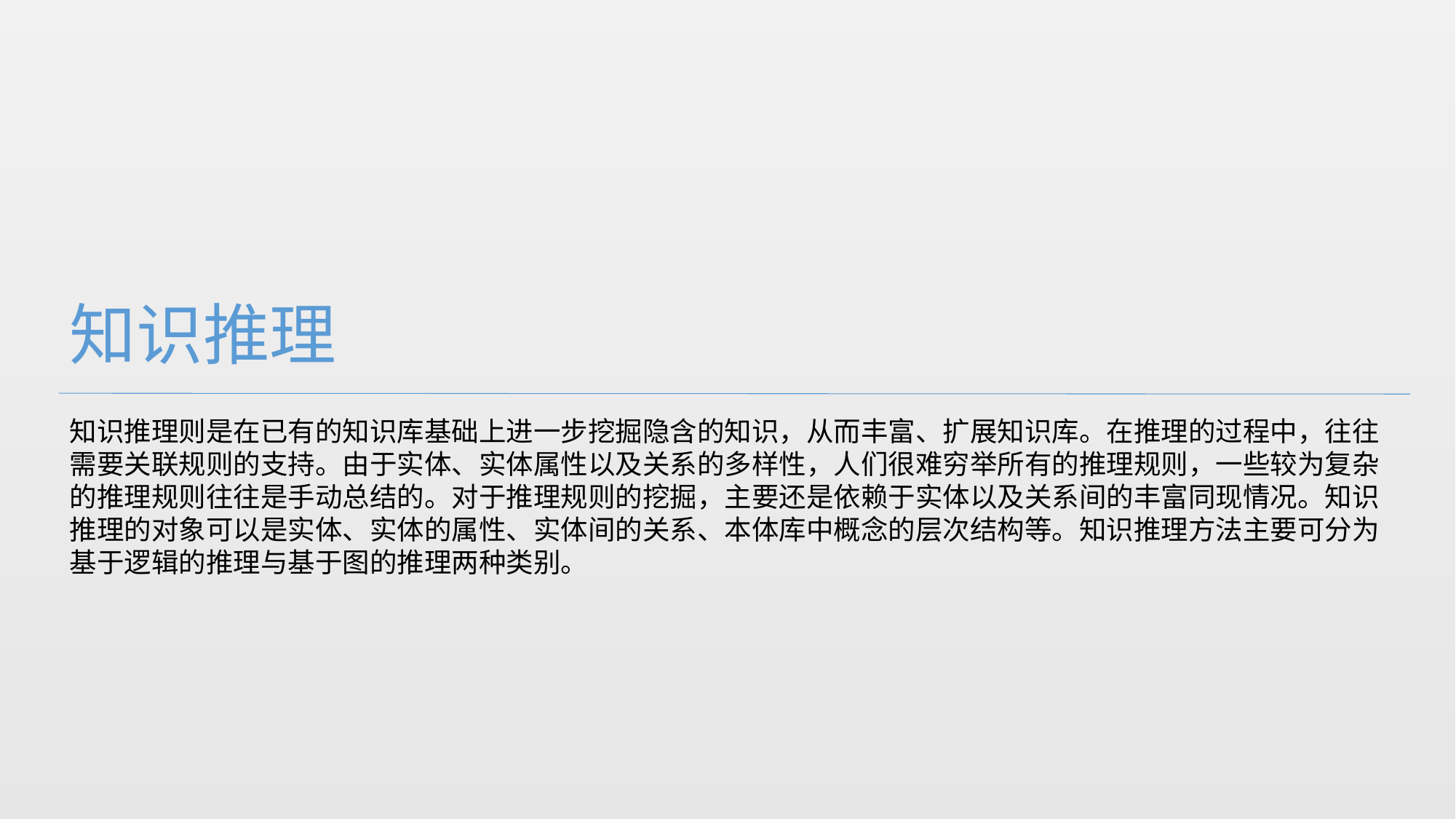

知识推理
知识推理则是在已有的知识库基础上进一步挖掘隐含的知识，从而丰富、扩展知识库。在推理的过程中，往往需要关联规则的支持。由于实体、实体属性以及关系的多样性，人们很难穷举所有的推理规则，一些较为复杂的推理规则往往是手动总结的。对于推理规则的挖掘，主要还是依赖于实体以及关系间的丰富同现情况。知识推理的对象可以是实体、实体的属性、实体间的关系、本体库中概念的层次结构等。知识推理方法主要可分为基于逻辑的推理与基于图的推理两种类别。